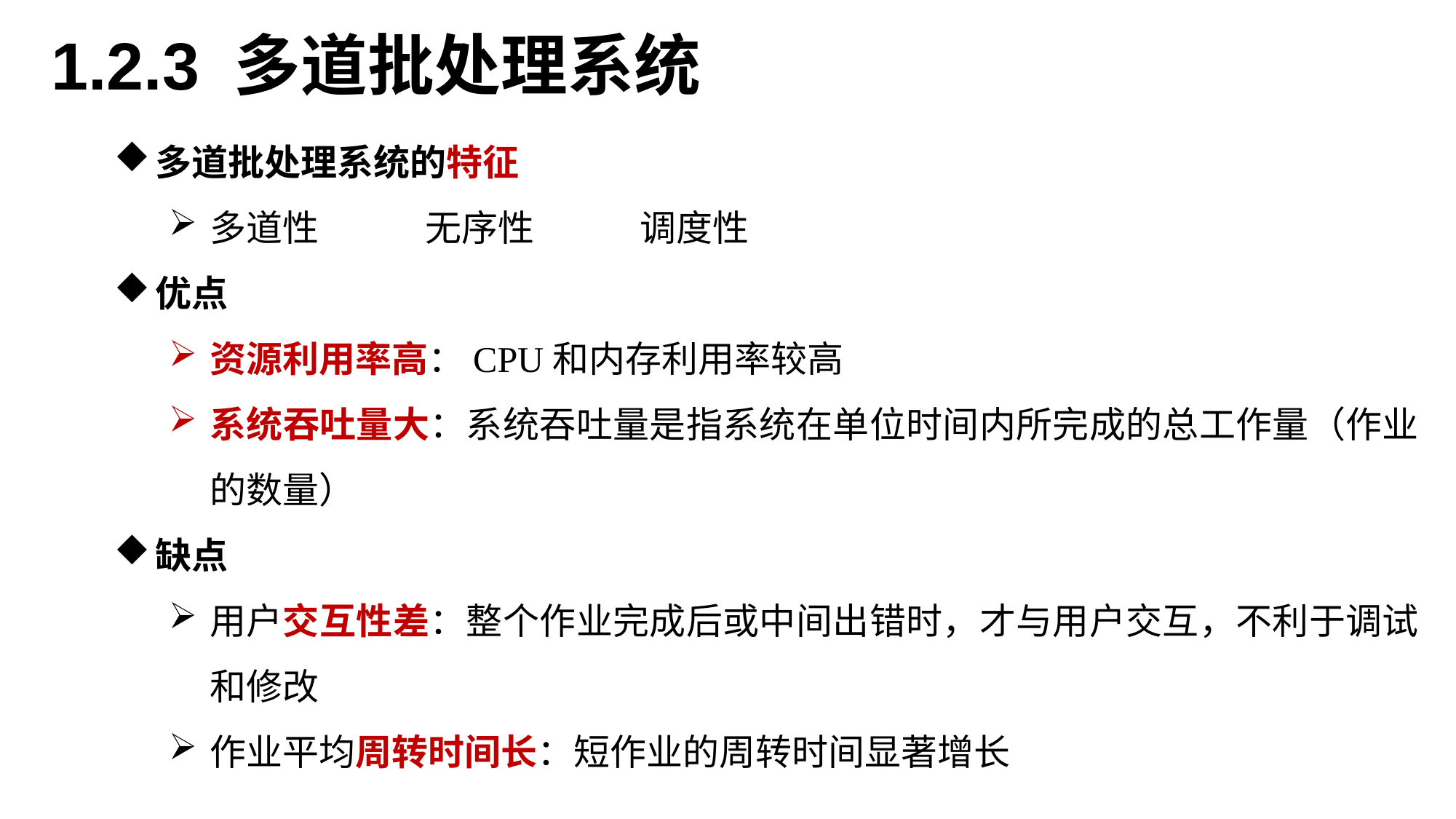

1.2.3 多道批处理系统
多道批处理系统的特征
多道性             无序性             调度性
优点
资源利用率高：CPU和内存利用率较高
系统吞吐量大：系统吞吐量是指系统在单位时间内所完成的总工作量（作业的数量）
缺点
用户交互性差：整个作业完成后或中间出错时，才与用户交互，不利于调试和修改
作业平均周转时间长：短作业的周转时间显著增长